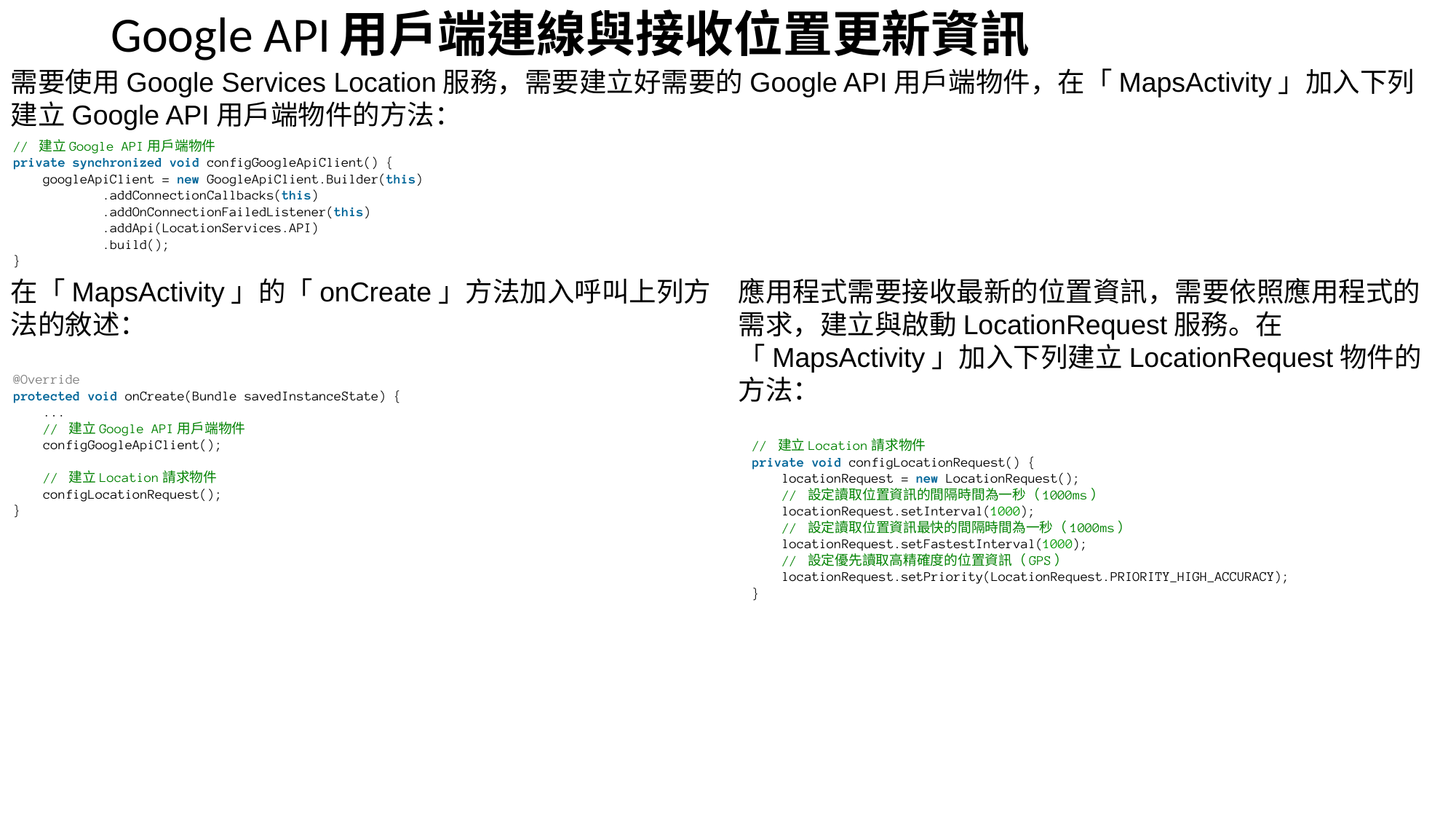

# Google API用戶端連線與接收位置更新資訊
需要使用Google Services Location服務，需要建立好需要的Google API用戶端物件，在「MapsActivity」加入下列建立Google API用戶端物件的方法：
// 建立Google API用戶端物件
private synchronized void configGoogleApiClient() {
    googleApiClient = new GoogleApiClient.Builder(this)
            .addConnectionCallbacks(this)
            .addOnConnectionFailedListener(this)
            .addApi(LocationServices.API)
            .build();
}
在「MapsActivity」的「onCreate」方法加入呼叫上列方法的敘述：
應用程式需要接收最新的位置資訊，需要依照應用程式的需求，建立與啟動LocationRequest服務。在「MapsActivity」加入下列建立LocationRequest物件的方法：
@Override
protected void onCreate(Bundle savedInstanceState) {
    ...
    // 建立Google API用戶端物件
    configGoogleApiClient();

    // 建立Location請求物件
    configLocationRequest();
}
// 建立Location請求物件
private void configLocationRequest() {
    locationRequest = new LocationRequest();
    // 設定讀取位置資訊的間隔時間為一秒（1000ms）
    locationRequest.setInterval(1000);
    // 設定讀取位置資訊最快的間隔時間為一秒（1000ms）
    locationRequest.setFastestInterval(1000);
    // 設定優先讀取高精確度的位置資訊（GPS）
    locationRequest.setPriority(LocationRequest.PRIORITY_HIGH_ACCURACY);
}